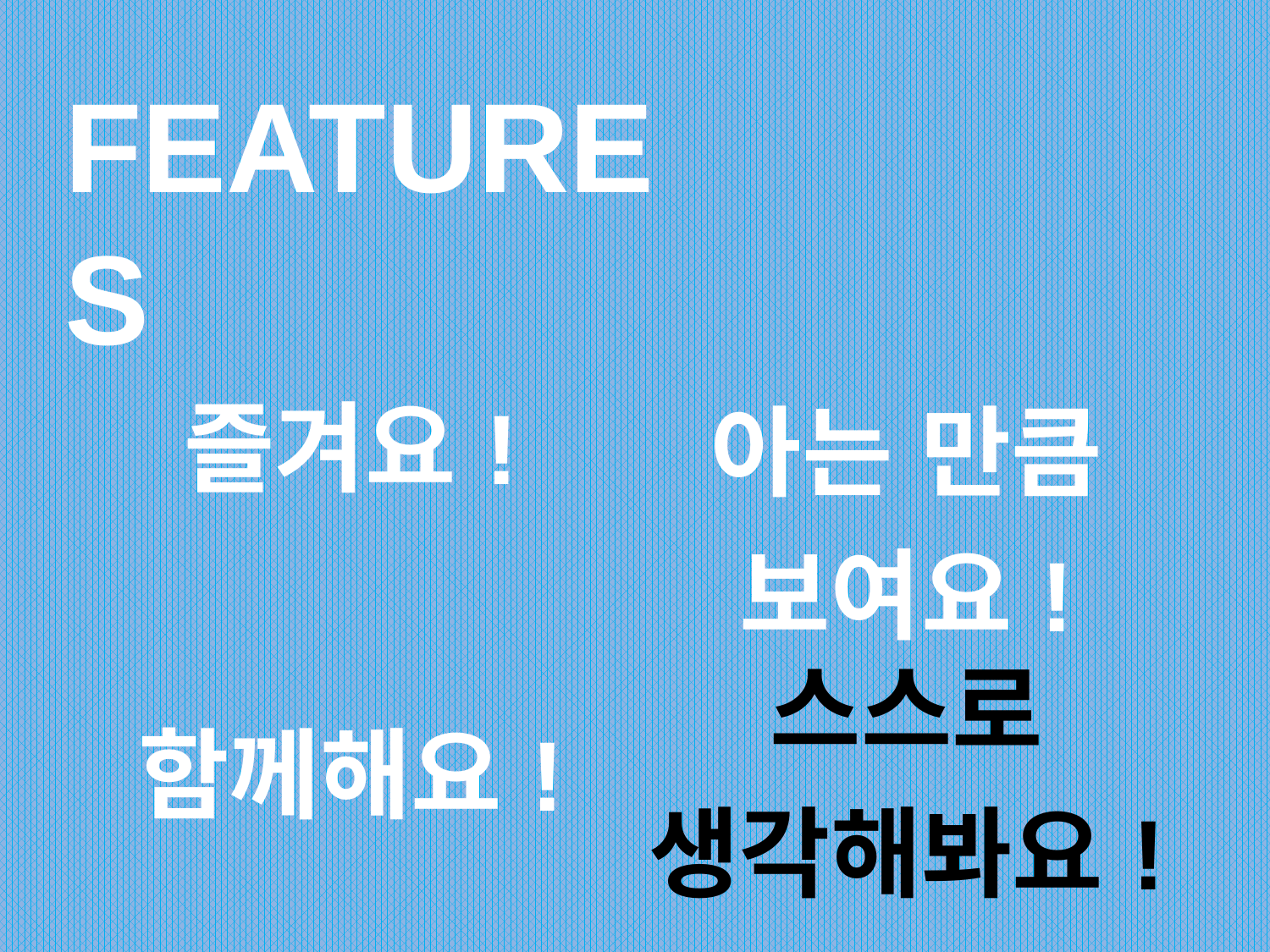

FEATURES
| 즐겨요! | 아는 만큼 보여요! |
| --- | --- |
| 함께해요! | 스스로 생각해봐요! |